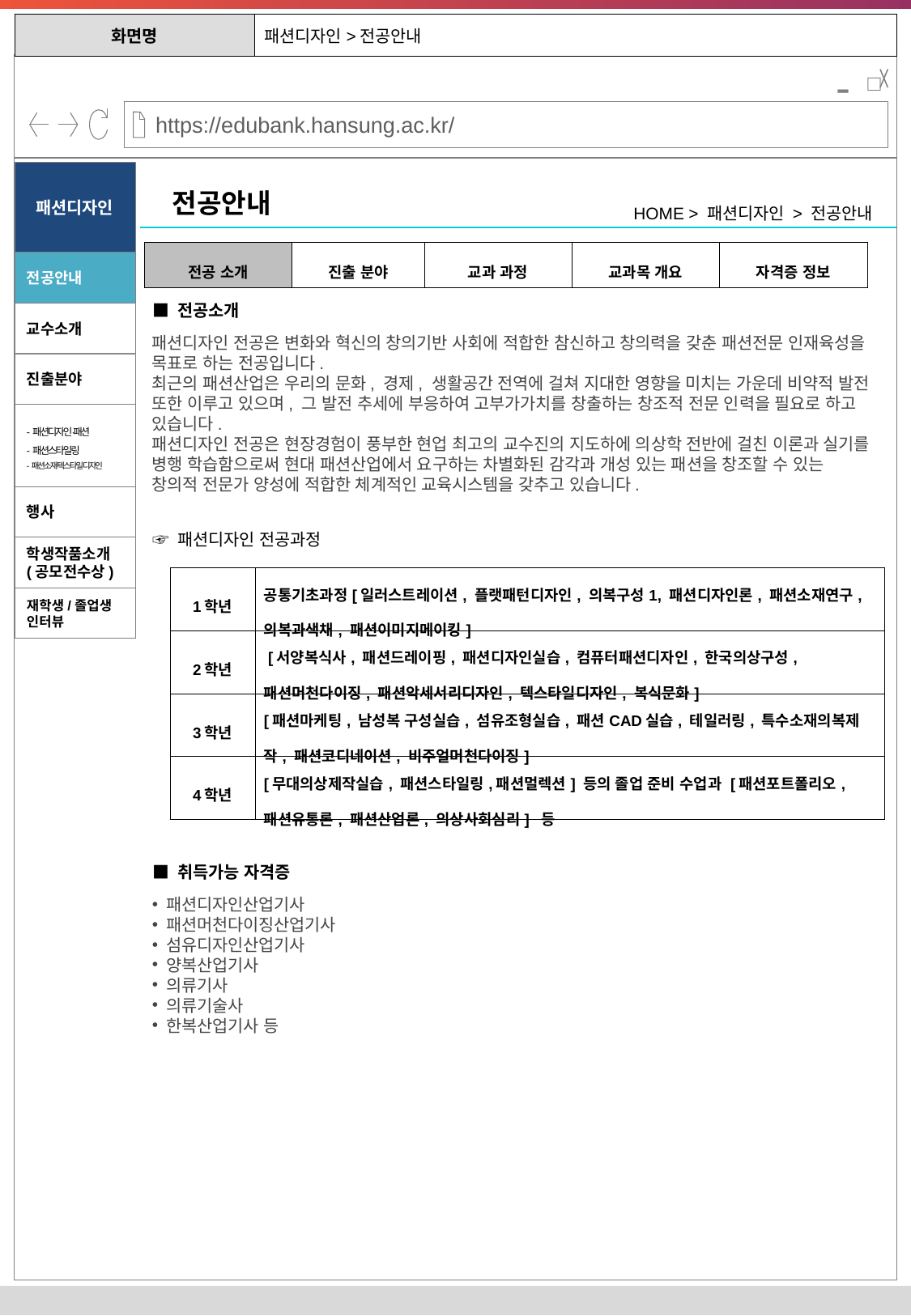

| 화면명 | 패션디자인>전공안내 |
| --- | --- |
-
패션디자인
전공안내
HOME > 패션디자인 > 전공안내
| 전공 소개 | 진출 분야 | 교과 과정 | 교과목 개요 | 자격증 정보 |
| --- | --- | --- | --- | --- |
전공안내
■ 전공소개
교수소개
패션디자인 전공은 변화와 혁신의 창의기반 사회에 적합한 참신하고 창의력을 갖춘 패션전문 인재육성을 목표로 하는 전공입니다.
최근의 패션산업은 우리의 문화, 경제, 생활공간 전역에 걸쳐 지대한 영향을 미치는 가운데 비약적 발전 또한 이루고 있으며, 그 발전 추세에 부응하여 고부가가치를 창출하는 창조적 전문 인력을 필요로 하고 있습니다.
패션디자인 전공은 현장경험이 풍부한 현업 최고의 교수진의 지도하에 의상학 전반에 걸친 이론과 실기를 병행 학습함으로써 현대 패션산업에서 요구하는 차별화된 감각과 개성 있는 패션을 창조할 수 있는 창의적 전문가 양성에 적합한 체계적인 교육시스템을 갖추고 있습니다.

진출분야
-패션디자인 ∙패션
-패션스타일링
-패션소재∙텍스타일 디자인
행사
☞ 패션디자인 전공과정
학생작품소개(공모전수상)
| 1학년 | 공통기초과정[일러스트레이션, 플랫패턴디자인, 의복구성1, 패션디자인론, 패션소재연구, 의복과색채, 패션이미지메이킹] |
| --- | --- |
| 2학년 | [서양복식사, 패션드레이핑, 패션디자인실습, 컴퓨터패션디자인, 한국의상구성, 패션머천다이징, 패션악세서리디자인, 텍스타일디자인, 복식문화] |
| 3학년 | [패션마케팅, 남성복 구성실습, 섬유조형실습, 패션CAD실습, 테일러링, 특수소재의복제작, 패션코디네이션, 비주얼머천다이징] |
| 4학년 | [무대의상제작실습, 패션스타일링,패션멀렉션] 등의 졸업 준비 수업과 [패션포트폴리오, 패션유통론, 패션산업론, 의상사회심리] 등 |
재학생/졸업생 인터뷰
■ 취득가능 자격증
 패션디자인산업기사
 패션머천다이징산업기사
 섬유디자인산업기사
 양복산업기사
 의류기사
 의류기술사
 한복산업기사 등